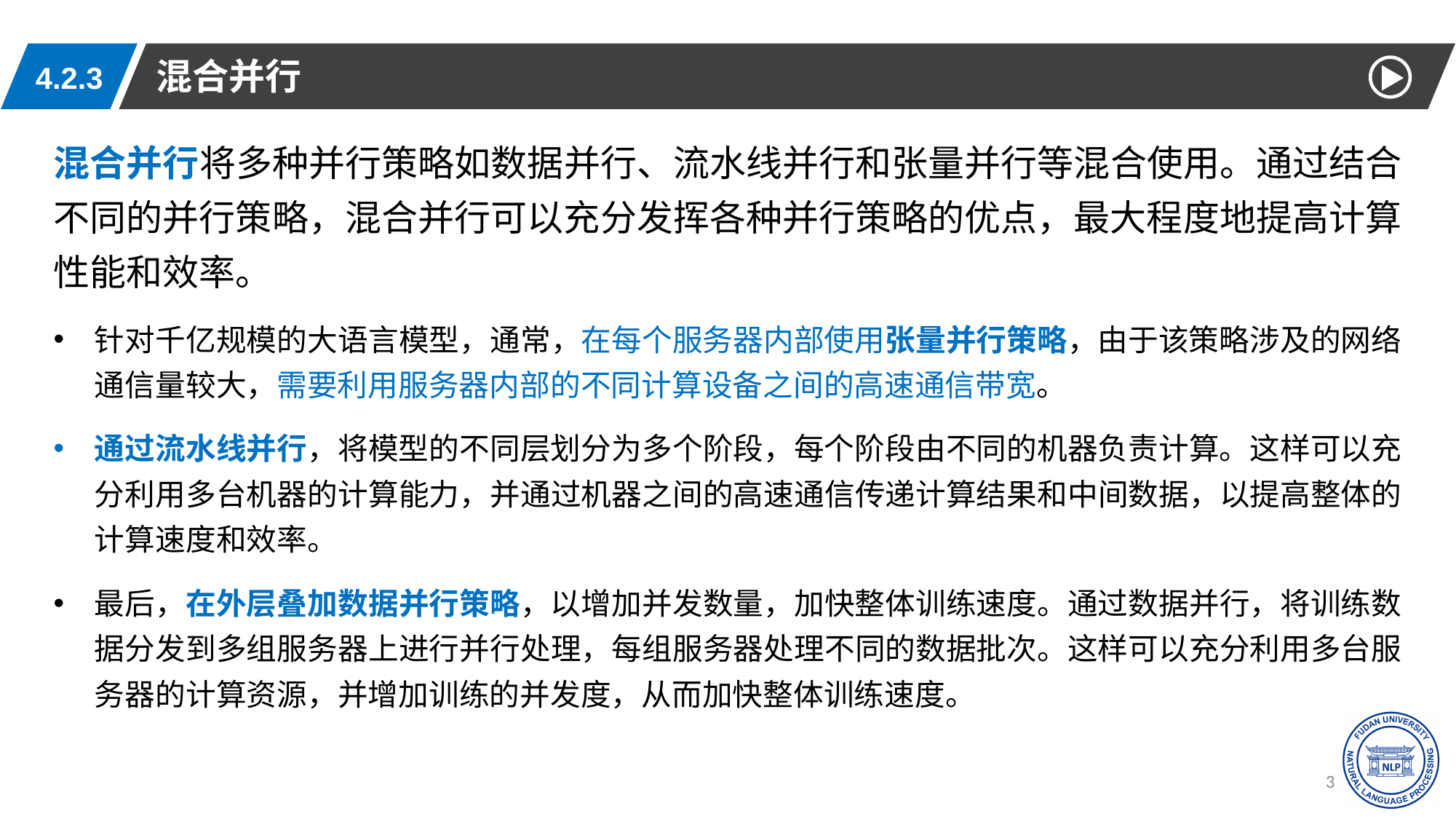

混合并行
4.2.3

混合并行将多种并行策略如数据并行、流水线并行和张量并行等混合使用。通过结合不同的并行策略，混合并行可以充分发挥各种并行策略的优点，最大程度地提高计算性能和效率。
针对千亿规模的大语言模型，通常，在每个服务器内部使用张量并行策略，由于该策略涉及的网络通信量较大，需要利用服务器内部的不同计算设备之间的高速通信带宽。
通过流水线并行，将模型的不同层划分为多个阶段，每个阶段由不同的机器负责计算。这样可以充分利用多台机器的计算能力，并通过机器之间的高速通信传递计算结果和中间数据，以提高整体的计算速度和效率。
最后，在外层叠加数据并行策略，以增加并发数量，加快整体训练速度。通过数据并行，将训练数据分发到多组服务器上进行并行处理，每组服务器处理不同的数据批次。这样可以充分利用多台服务器的计算资源，并增加训练的并发度，从而加快整体训练速度。
39